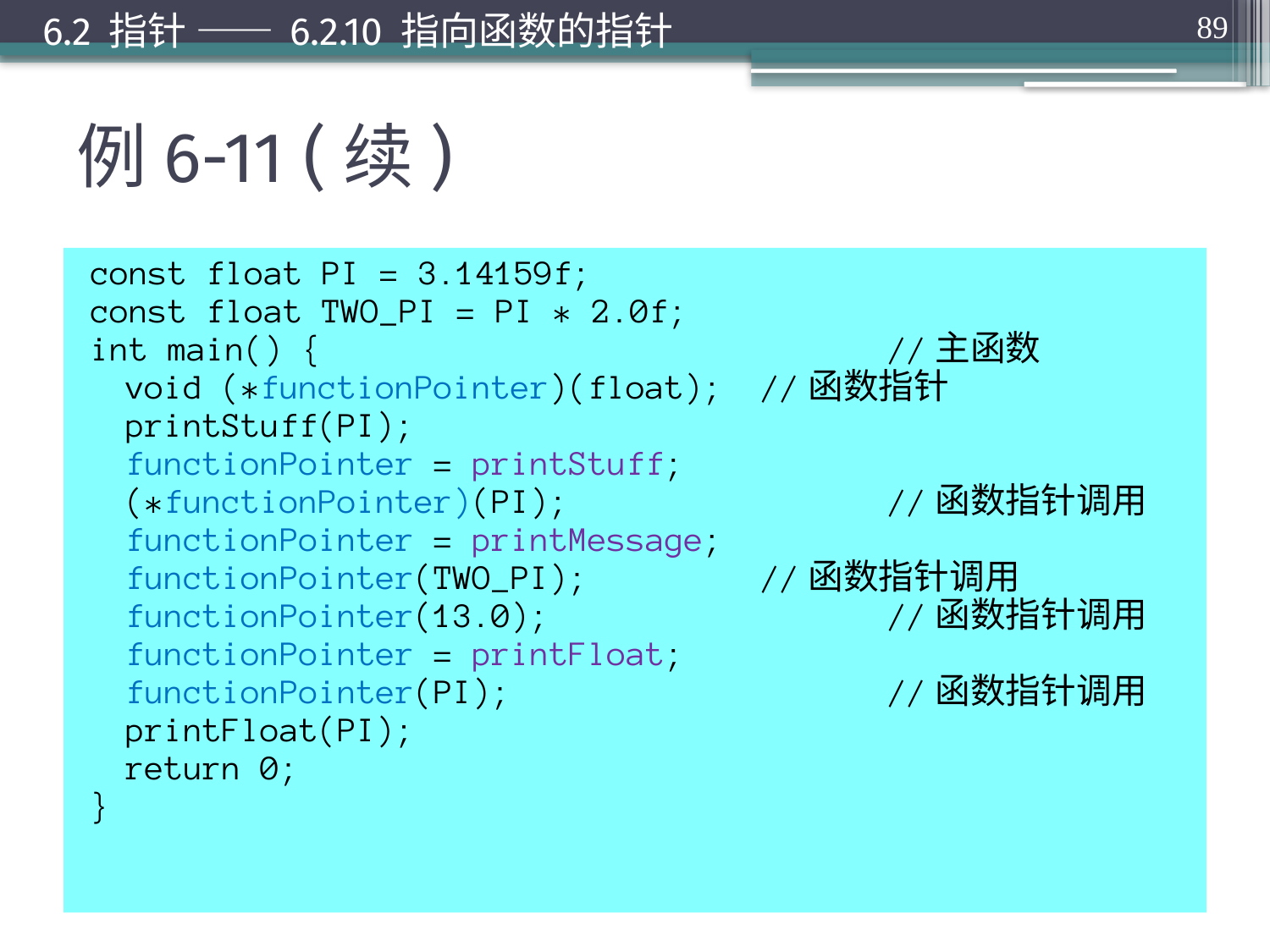

6.2 指针 —— 6.2.10 指向函数的指针
89
# 例6-11 (续)
const float PI = 3.14159f;
const float TWO_PI = PI * 2.0f;
int main() {					//主函数
	void (*functionPointer)(float);	//函数指针
	printStuff(PI);
	functionPointer = printStuff;
	(*functionPointer)(PI);			//函数指针调用
	functionPointer = printMessage;
	functionPointer(TWO_PI);		//函数指针调用
	functionPointer(13.0);			//函数指针调用
	functionPointer = printFloat;
	functionPointer(PI);			//函数指针调用
	printFloat(PI);
	return 0;
}